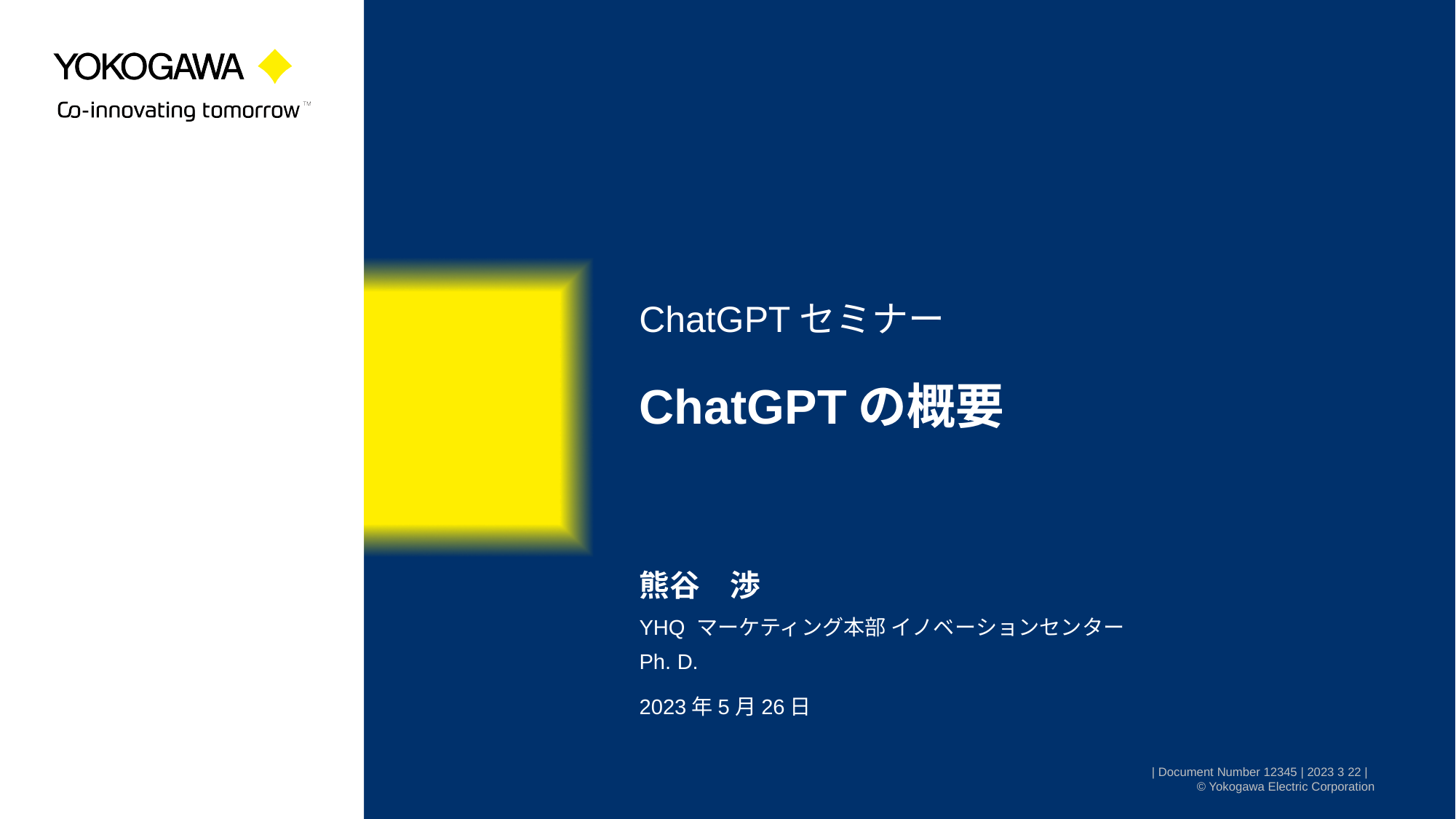

ChatGPTセミナー
# ChatGPTの概要
熊谷　渉
YHQ マーケティング本部 イノベーションセンター
Ph. D.
2023年5月26日